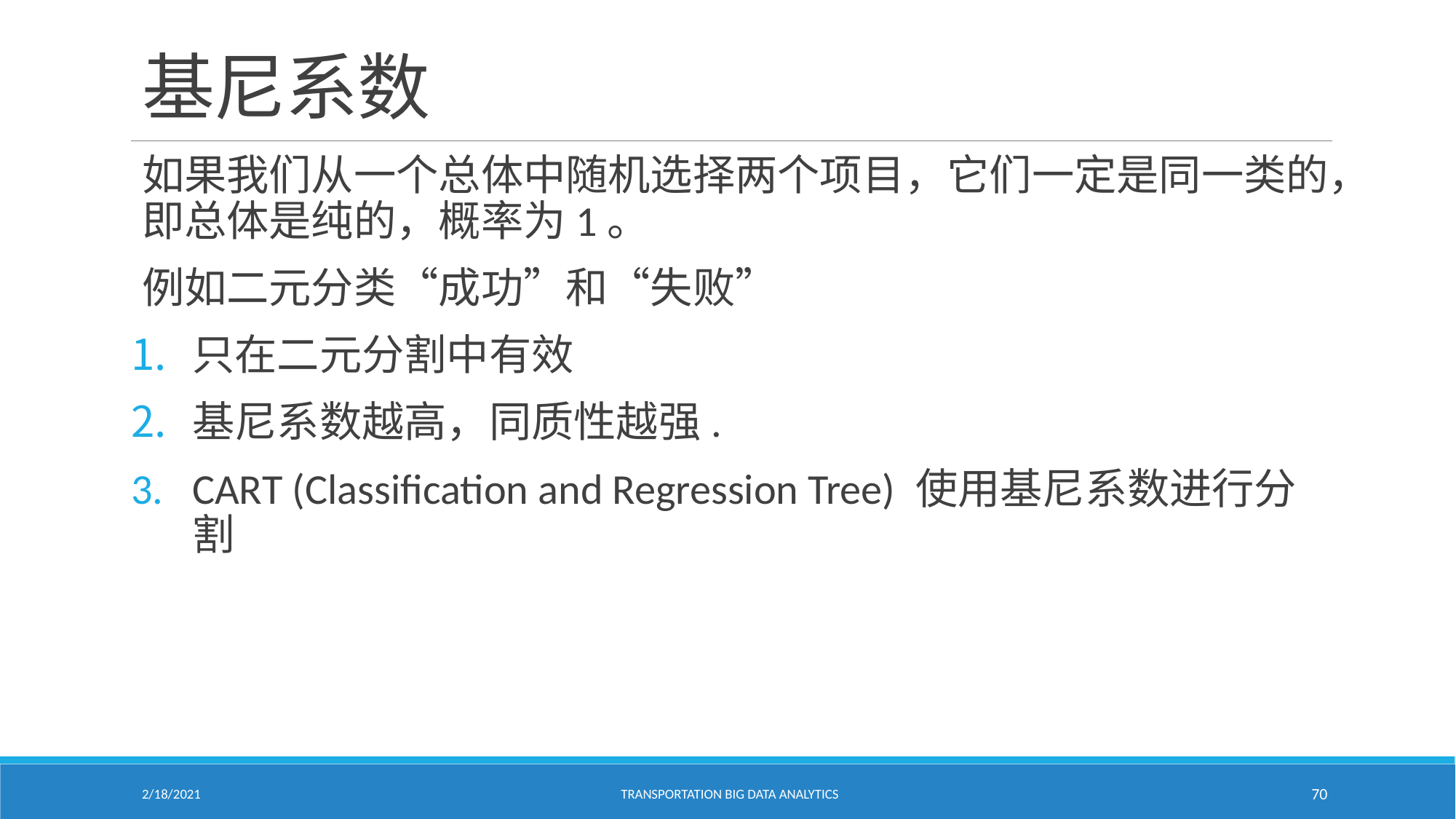

# 基尼系数
如果我们从一个总体中随机选择两个项目，它们一定是同一类的，即总体是纯的，概率为1。
例如二元分类“成功”和“失败”
只在二元分割中有效
基尼系数越高，同质性越强.
CART (Classification and Regression Tree) 使用基尼系数进行分割
2/18/2021
Transportation Big Data Analytics
70